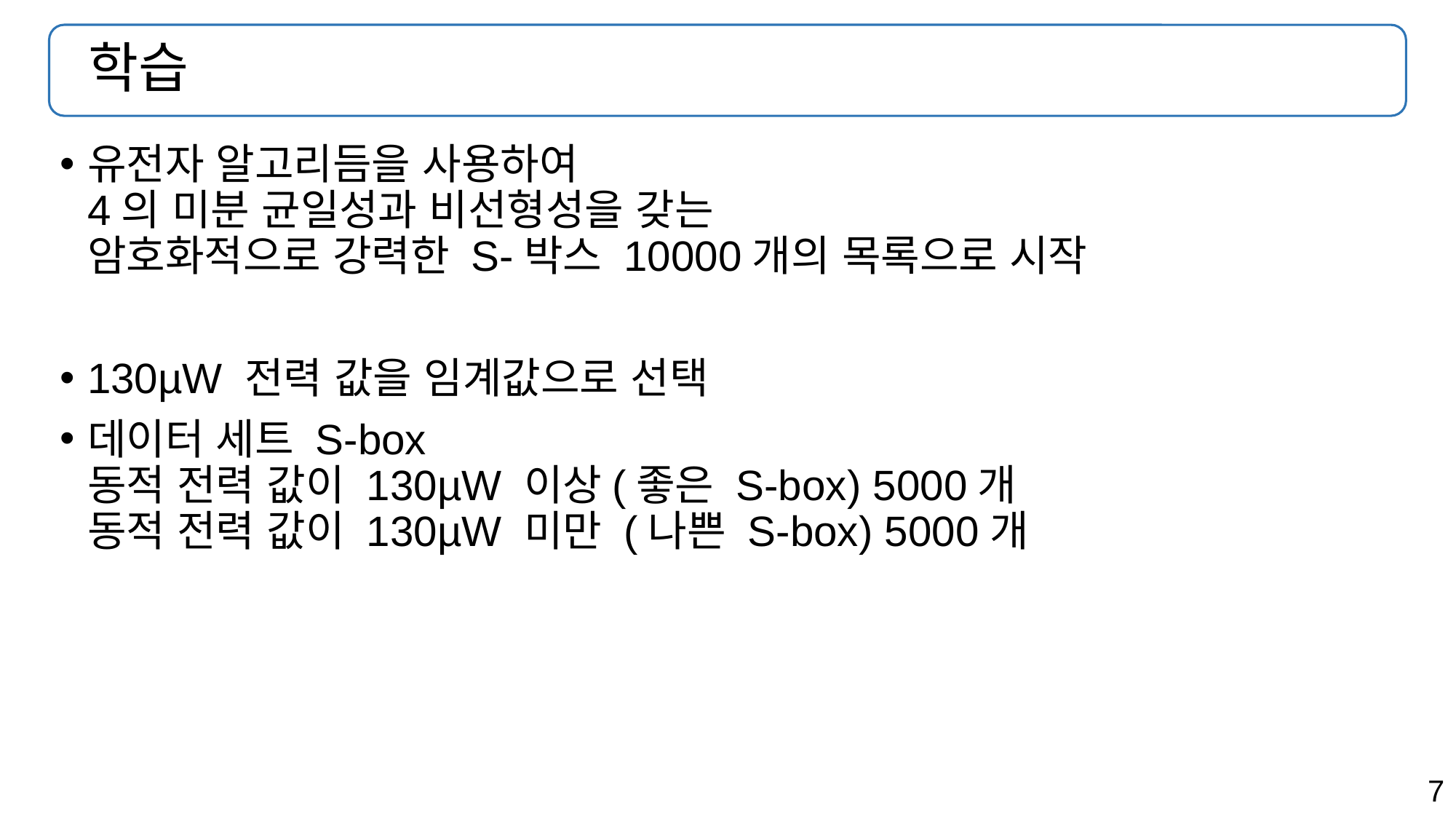

# 학습
유전자 알고리듬을 사용하여
4의 미분 균일성과 비선형성을 갖는
암호화적으로 강력한 S-박스 10000개의 목록으로 시작

130µW 전력 값을 임계값으로 선택
데이터 세트 S-box
동적 전력 값이 130µW 이상(좋은 S-box) 5000개
동적 전력 값이 130µW 미만 (나쁜 S-box) 5000개